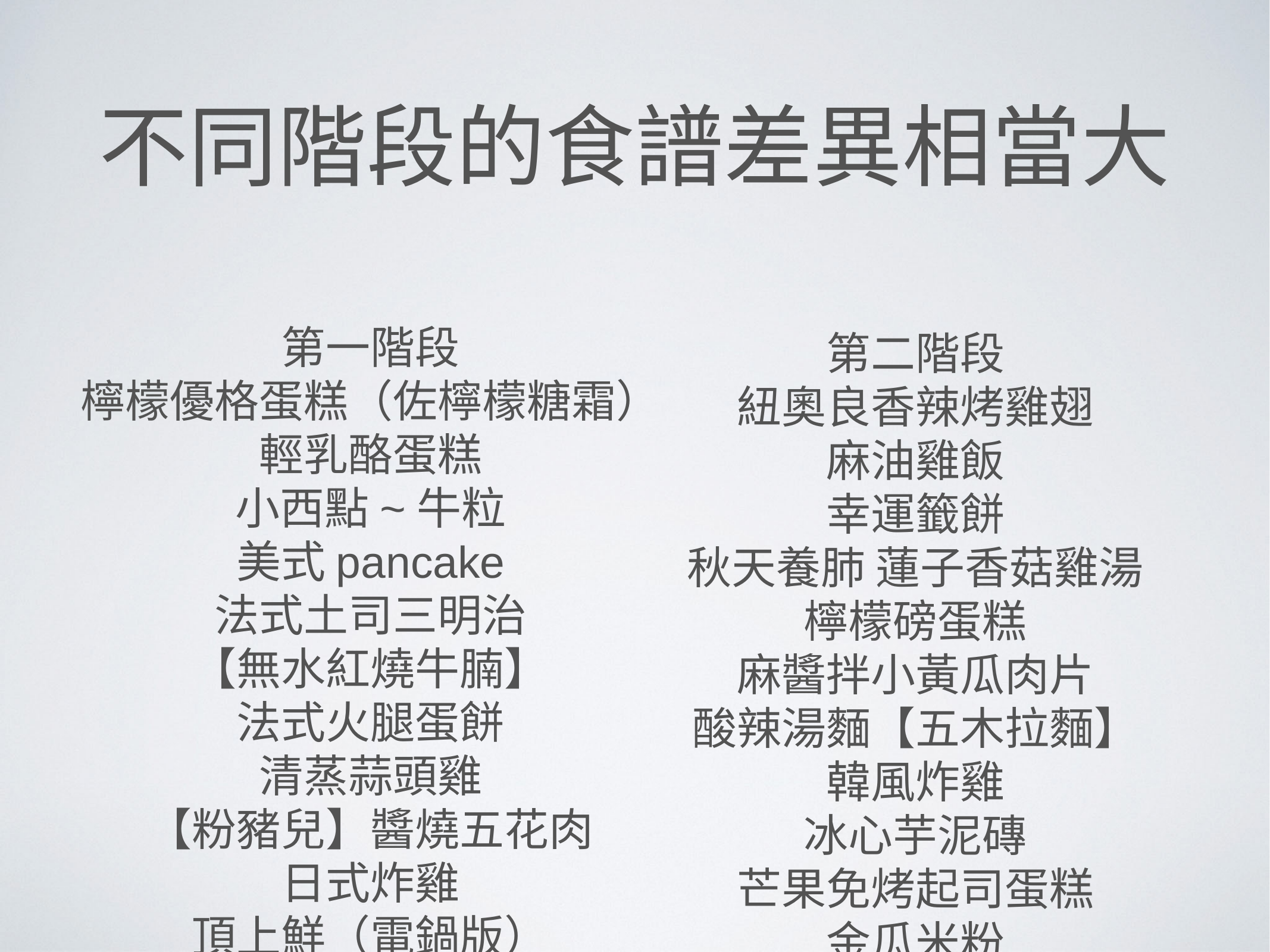

# 不同階段的食譜差異相當大
第一階段
檸檬優格蛋糕（佐檸檬糖霜）
輕乳酪蛋糕
小西點~牛粒
美式pancake
法式土司三明治
【無水紅燒牛腩】
法式火腿蛋餅
清蒸蒜頭雞
【粉豬兒】醬燒五花肉
日式炸雞
頂上鮮（電鍋版）
螞蟻上樹 【15分鐘家常菜】
韓式涼拌黃豆芽
韓式泡菜煎餅
♥i fun心料理♥日式香菇炊飯
芋仔餅
芋頭餅
第二階段
紐奧良香辣烤雞翅
麻油雞飯
幸運籤餅
秋天養肺 蓮子香菇雞湯
檸檬磅蛋糕
麻醬拌小黃瓜肉片
酸辣湯麵【五木拉麵】
韓風炸雞
冰心芋泥磚
芒果免烤起司蛋糕
金瓜米粉
豆鼓苦瓜燒排骨
菜圃四季豆
清燉牛肉湯
烏骨四物雞湯
古早味雞蛋糕
栗子蔥燒雞
酥烤醬醃雞腿
薑燒豬肉
日式豬肉可樂餅
鮭魚鮮菇番茄飯
41